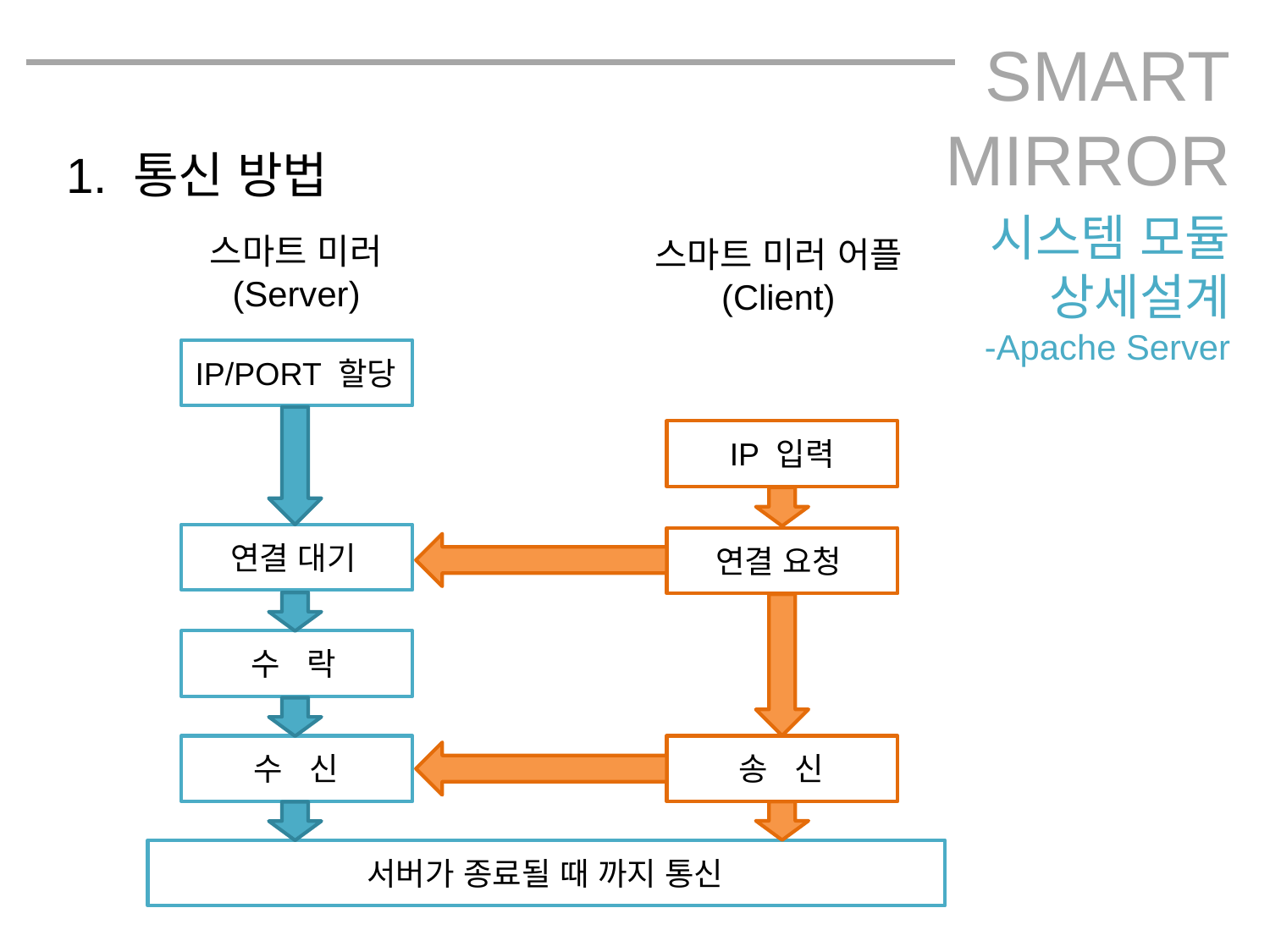

SMART
MIRROR
1. 통신 방법
시스템 모듈
상세설계
-Apache Server
스마트 미러
(Server)
스마트 미러 어플
(Client)

IP/PORT 할당

IP 입력

연결 대기
연결 요청

수   락

수   신
송   신

서버가 종료될 때 까지 통신